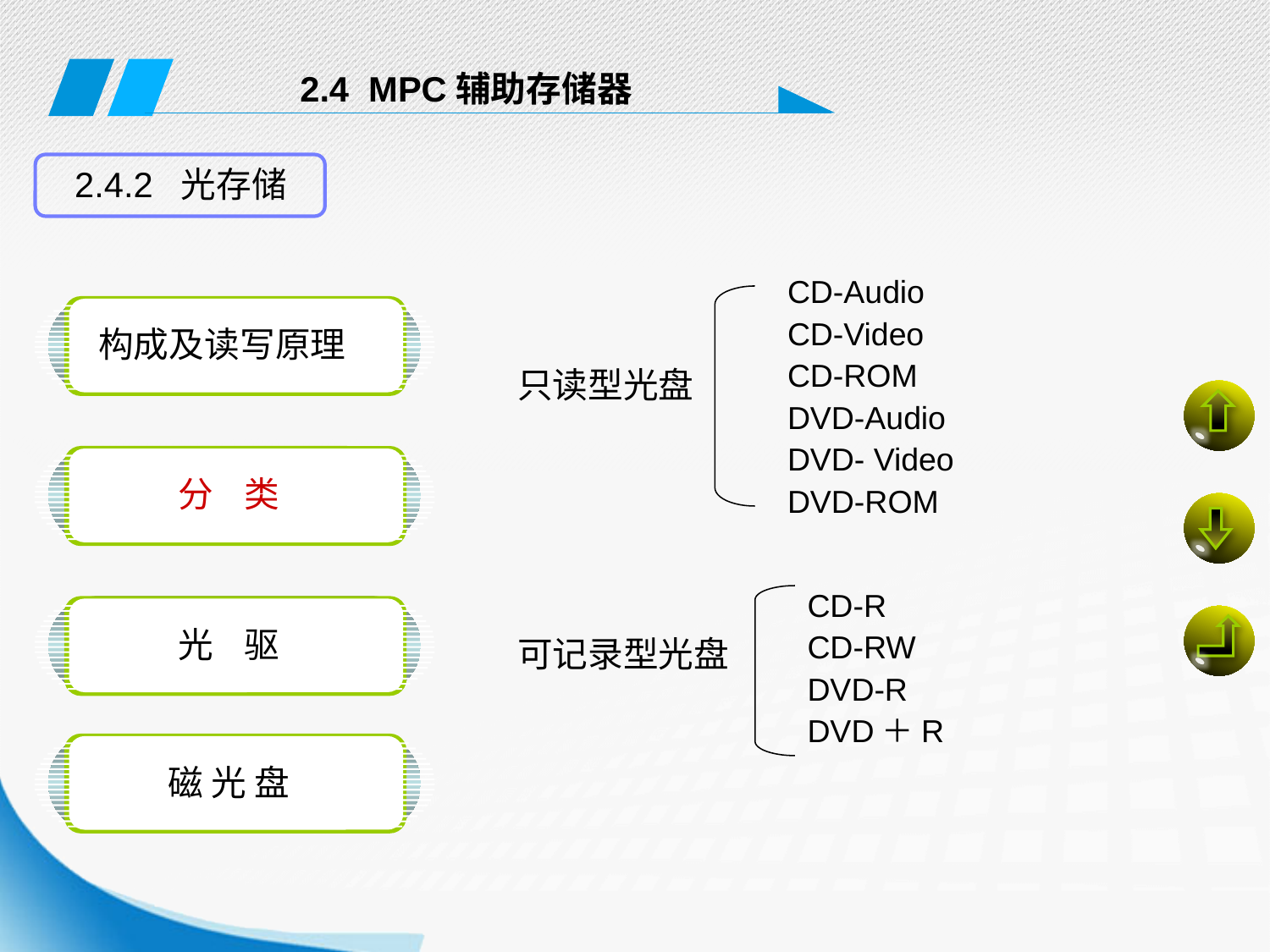

2.4  MPC辅助存储器

2.4.2  光存储
CD-Audio
CD-Video
CD-ROM
DVD-Audio
DVD- Video
DVD-ROM

只读型光盘

构成及读写原理

分    类

CD-R
CD-RW
DVD-R
DVD＋R

可记录型光盘

光    驱

磁 光 盘